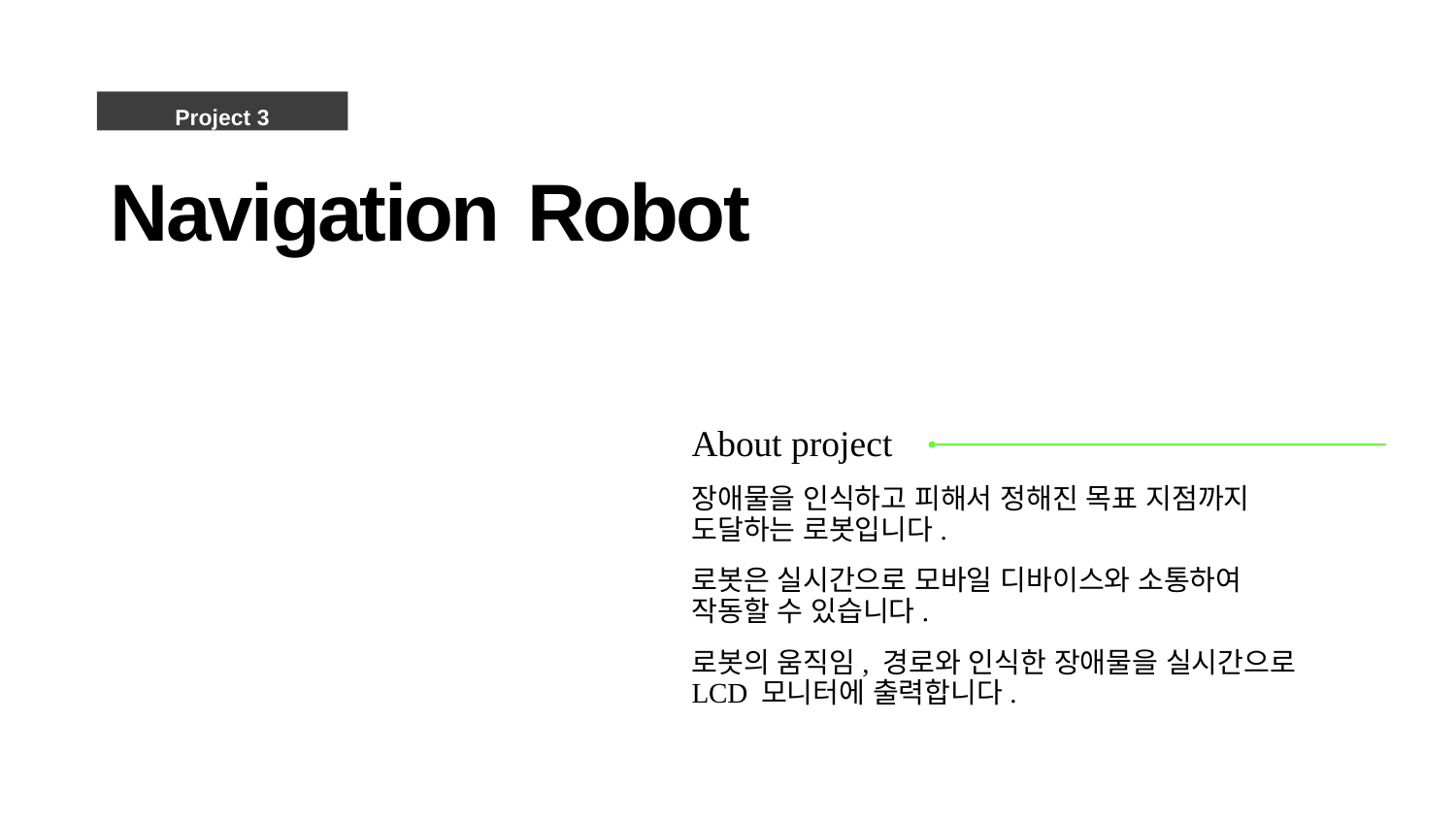

Project 3
# Navigation Robot
About project
장애물을 인식하고 피해서 정해진 목표 지점까지 도달하는 로봇입니다.
로봇은 실시간으로 모바일 디바이스와 소통하여 작동할 수 있습니다.
로봇의 움직임, 경로와 인식한 장애물을 실시간으로 LCD 모니터에 출력합니다.